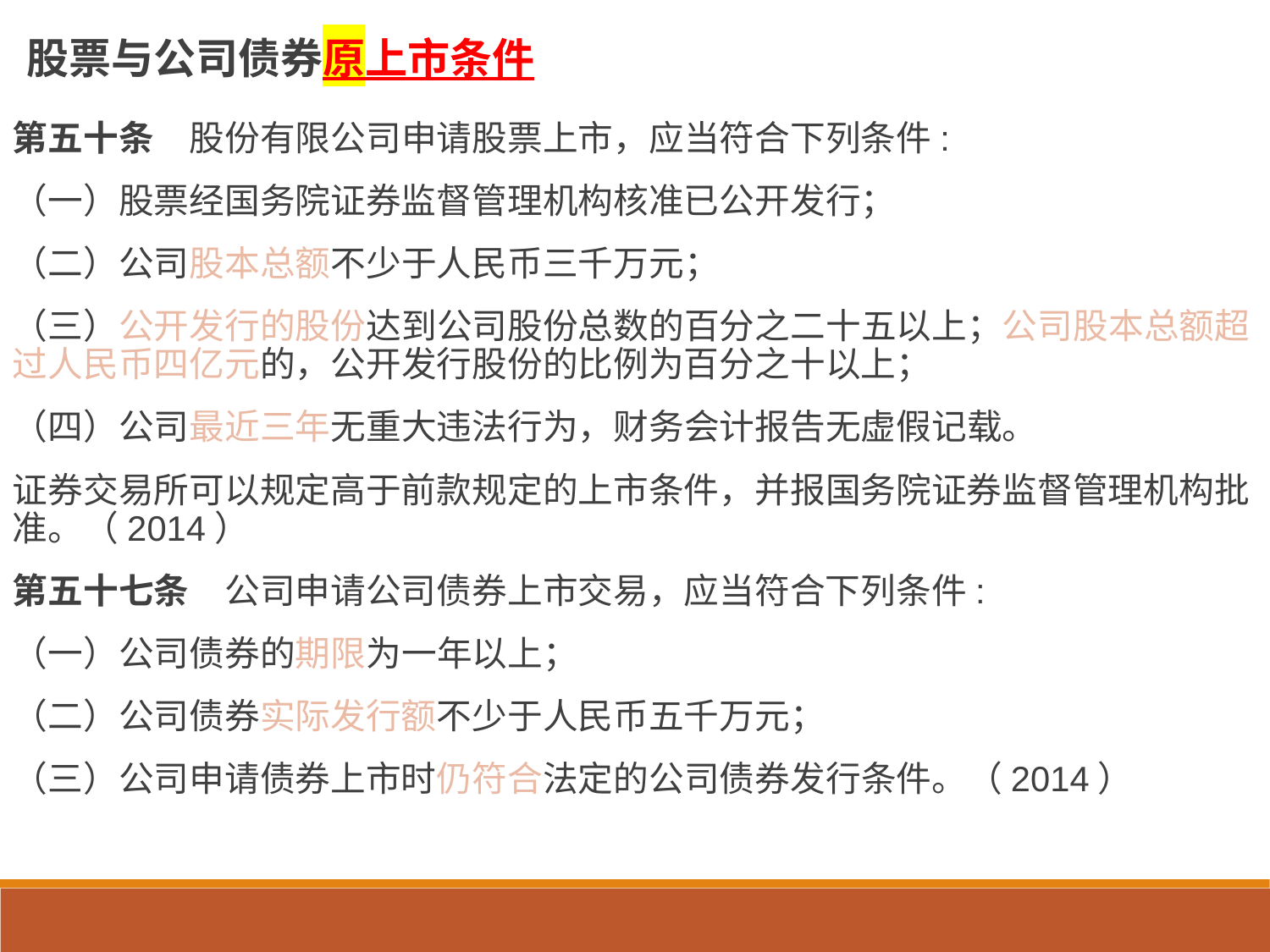

# 股票与公司债券原上市条件
第五十条　股份有限公司申请股票上市，应当符合下列条件:
（一）股票经国务院证券监督管理机构核准已公开发行；
（二）公司股本总额不少于人民币三千万元；
（三）公开发行的股份达到公司股份总数的百分之二十五以上；公司股本总额超过人民币四亿元的，公开发行股份的比例为百分之十以上；
（四）公司最近三年无重大违法行为，财务会计报告无虚假记载。
证券交易所可以规定高于前款规定的上市条件，并报国务院证券监督管理机构批准。（2014）
第五十七条　公司申请公司债券上市交易，应当符合下列条件:
（一）公司债券的期限为一年以上；
（二）公司债券实际发行额不少于人民币五千万元；
（三）公司申请债券上市时仍符合法定的公司债券发行条件。（2014）